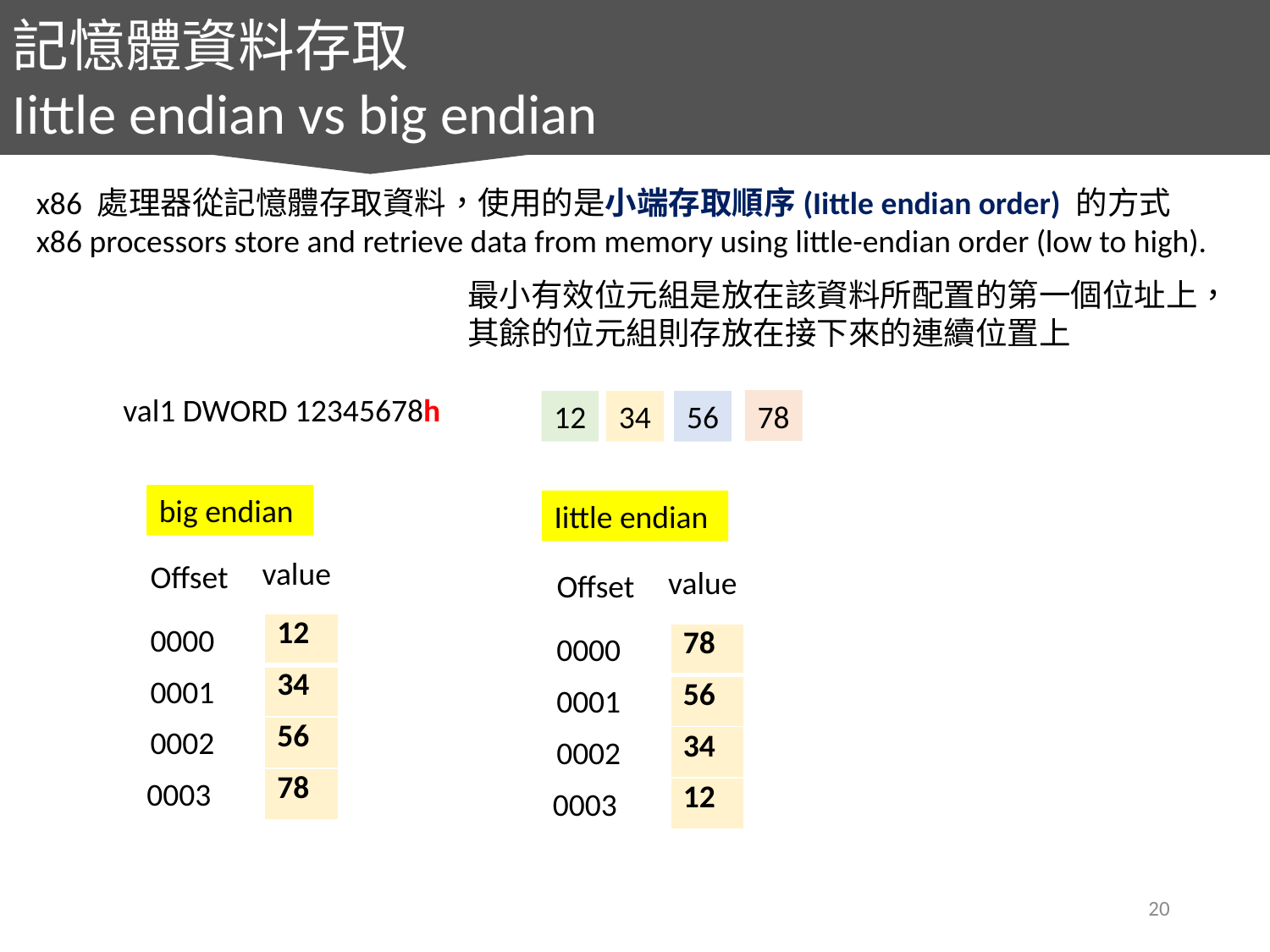

記憶體資料存取
Iittle endian vs big endian
x86 處理器從記憶體存取資料，使用的是小端存取順序(Iittle endian order) 的方式
x86 processors store and retrieve data from memory using little-endian order (low to high).
最小有效位元組是放在該資料所配置的第一個位址上，其餘的位元組則存放在接下來的連續位置上
val1 DWORD 12345678h
78
34
56
12
big endian
Iittle endian
value
Offset
value
Offset
0000
0000
0000
| 12 |
| --- |
| 34 |
| 56 |
| 78 |
0000
| 78 |
| --- |
| 56 |
| 34 |
| 12 |
0001
0001
0002
0002
0003
0003
20